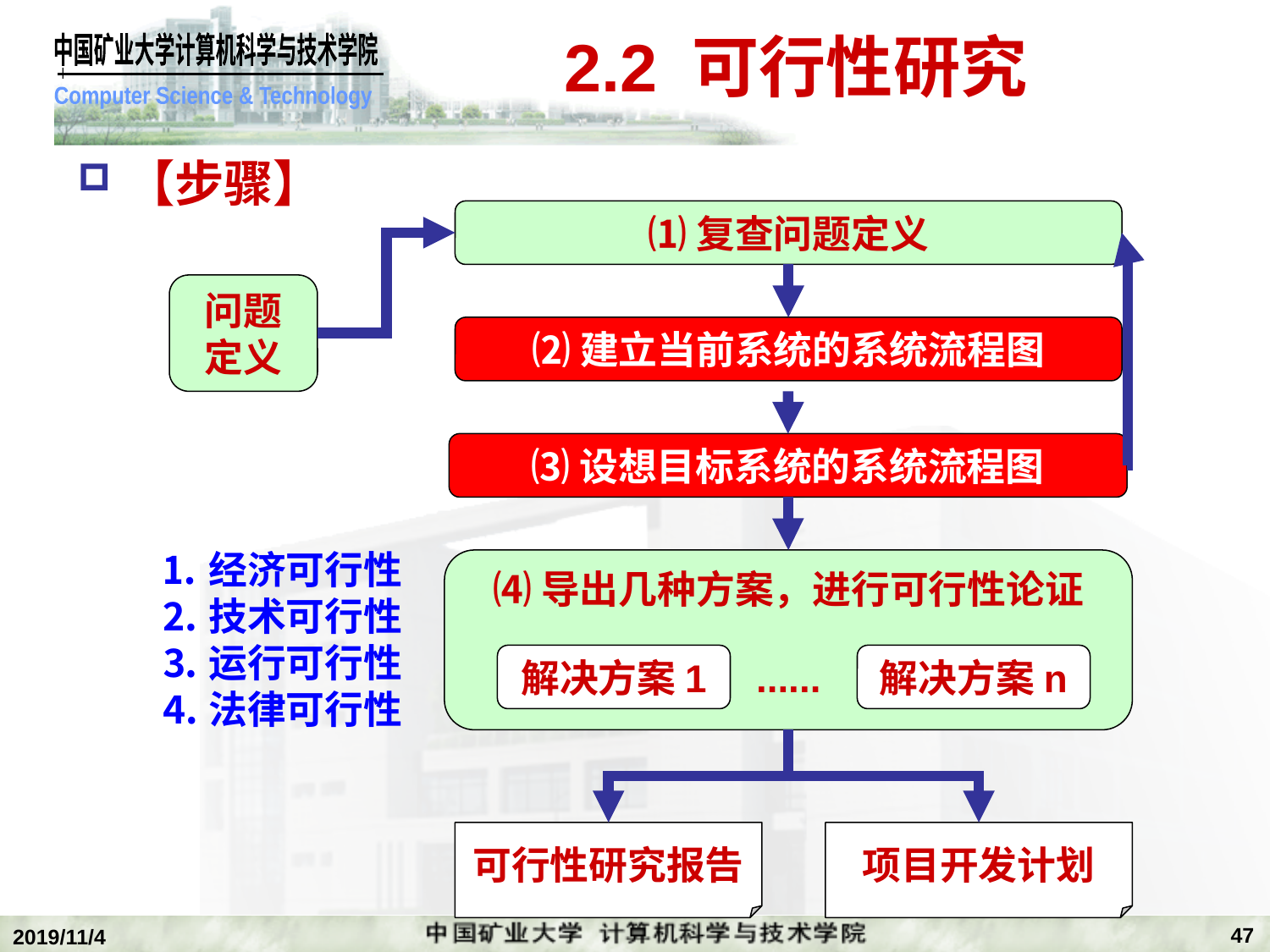

# 2.2 可行性研究
【步骤】
⑴复查问题定义
问题
定义
⑵建立当前系统的系统流程图
⑶设想目标系统的系统流程图
⒈经济可行性
⒉技术可行性
⒊运行可行性
⒋法律可行性
⑷导出几种方案，进行可行性论证
解决方案1
......
解决方案n
可行性研究报告
项目开发计划
47
2019/11/4